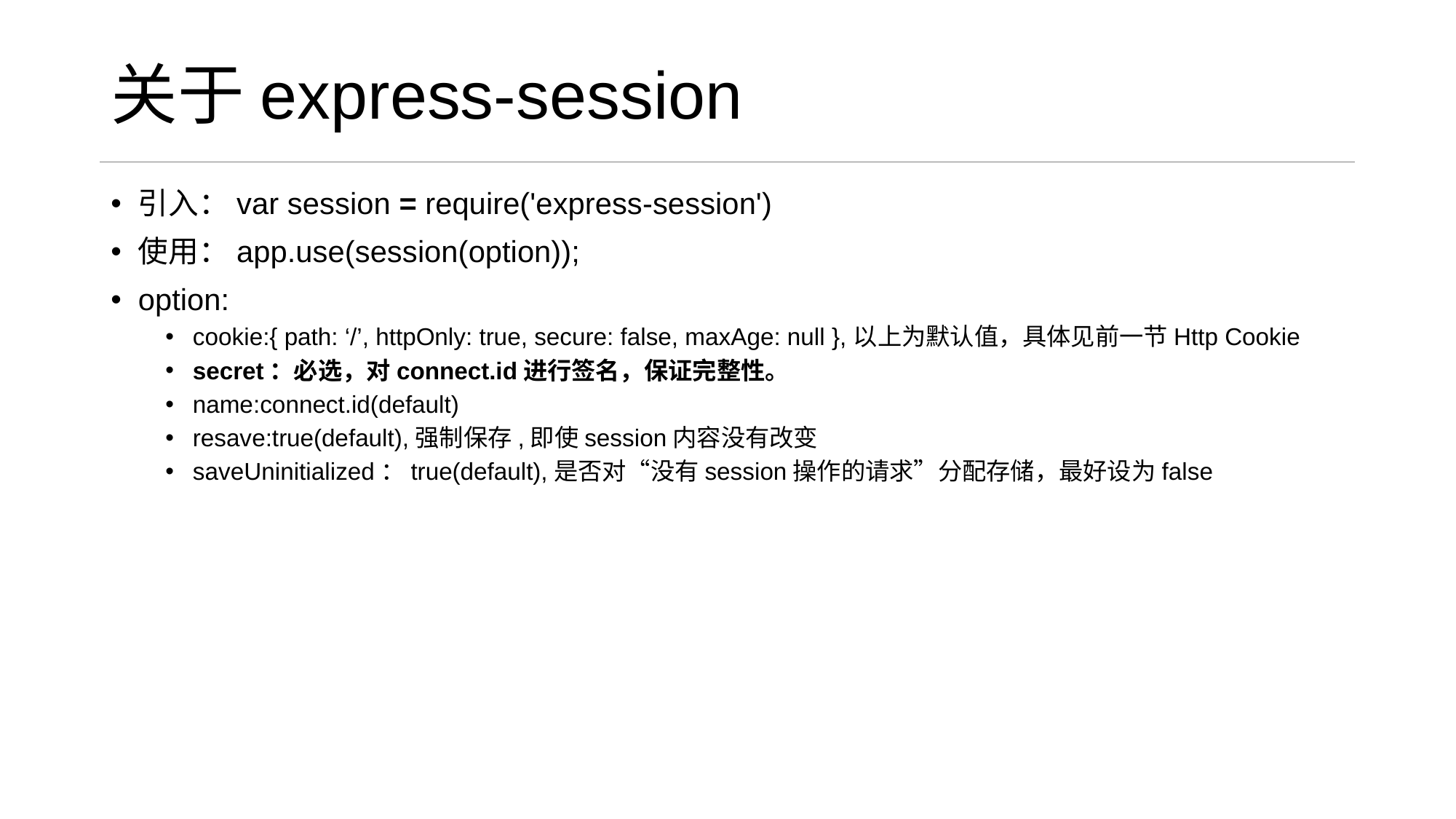

# 关于express-session
引入：var session = require('express-session')
使用：app.use(session(option));
option:
cookie:{ path: ‘/’, httpOnly: true, secure: false, maxAge: null },以上为默认值，具体见前一节Http Cookie
secret：必选，对connect.id进行签名，保证完整性。
name:connect.id(default)
resave:true(default),强制保存,即使session内容没有改变
saveUninitialized：true(default),是否对“没有session操作的请求”分配存储，最好设为false